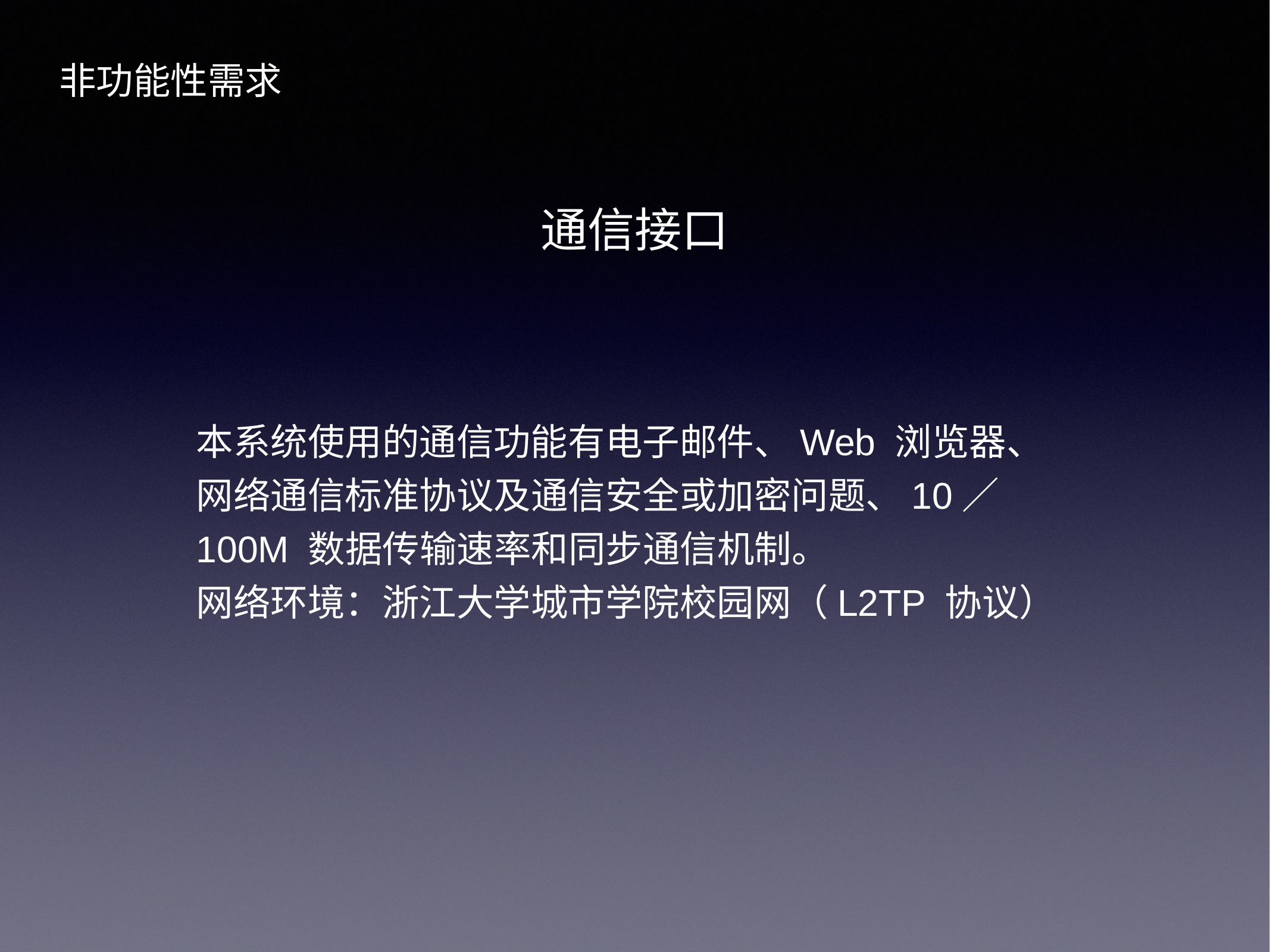

非功能性需求
通信接口
本系统使用的通信功能有电子邮件、Web 浏览器、网络通信标准协议及通信安全或加密问题、10／100M 数据传输速率和同步通信机制。
网络环境：浙江大学城市学院校园网（L2TP 协议）